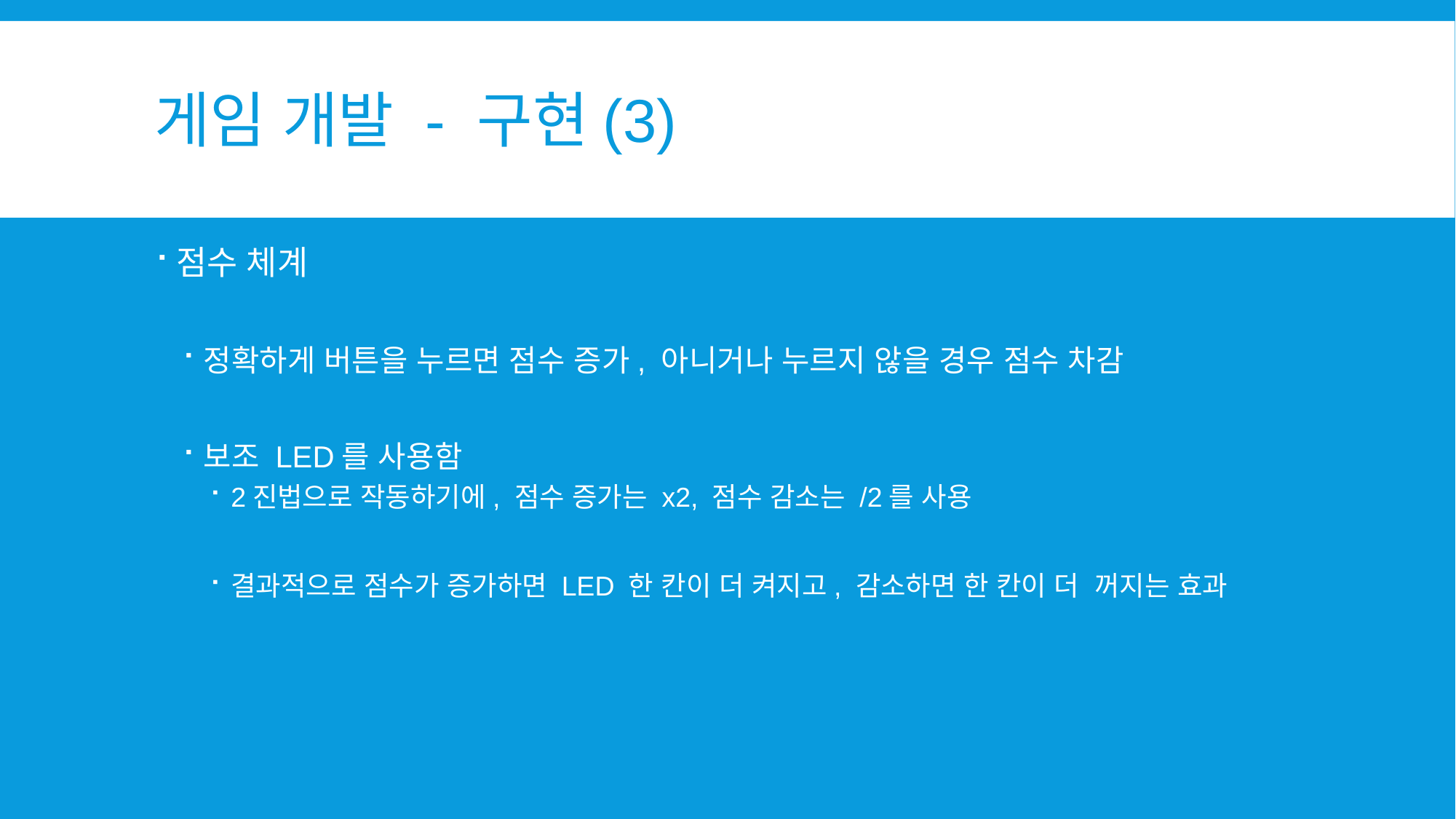

# 게임 개발 - 구현(3)
점수 체계

정확하게 버튼을 누르면 점수 증가, 아니거나 누르지 않을 경우 점수 차감

보조 LED를 사용함
2진법으로 작동하기에, 점수 증가는 x2, 점수 감소는 /2를 사용

결과적으로 점수가 증가하면 LED 한 칸이 더 켜지고, 감소하면 한 칸이 더  꺼지는 효과